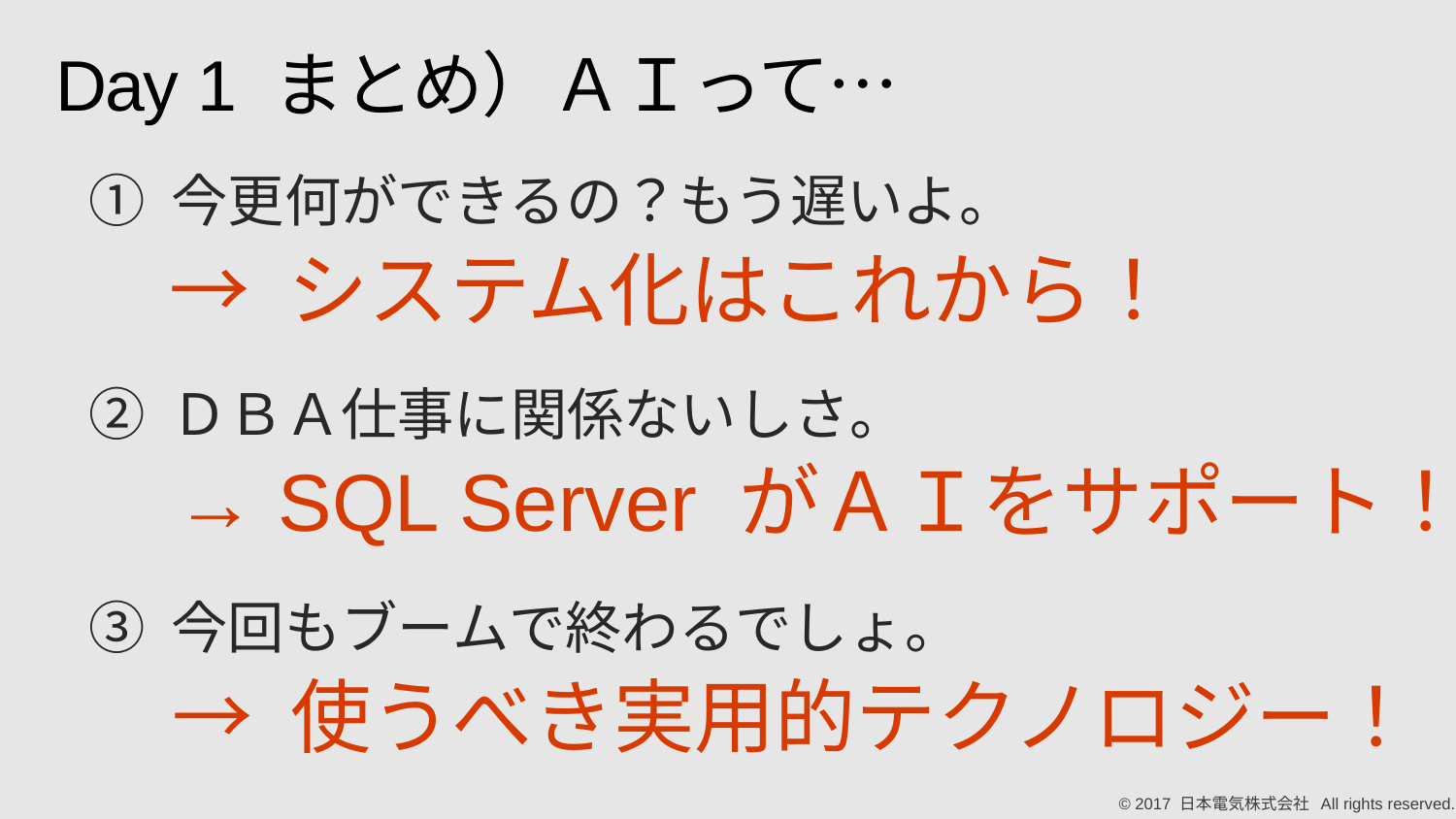

# Day 1 まとめ）ＡＩって…
① 今更何ができるの？もう遅いよ。

② ＤＢＡ仕事に関係ないしさ。

③ 今回もブームで終わるでしょ。
→ システム化はこれから！
→ SQL Server がＡＩをサポート！
→ 使うべき実用的テクノロジー！